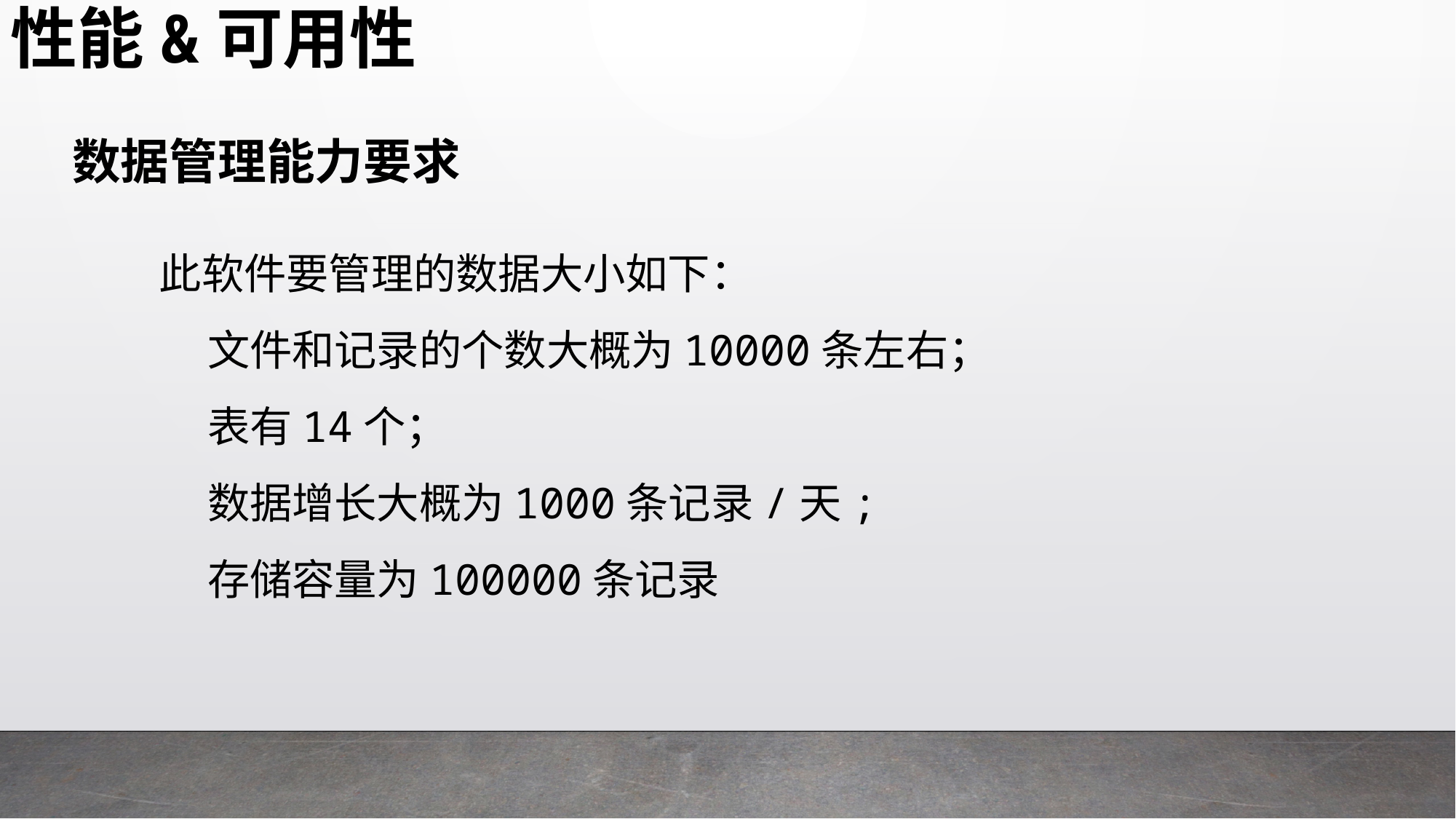

性能&可用性
数据管理能力要求
此软件要管理的数据大小如下：
    文件和记录的个数大概为10000条左右；
    表有14个；
    数据增长大概为1000条记录/天;
    存储容量为100000条记录